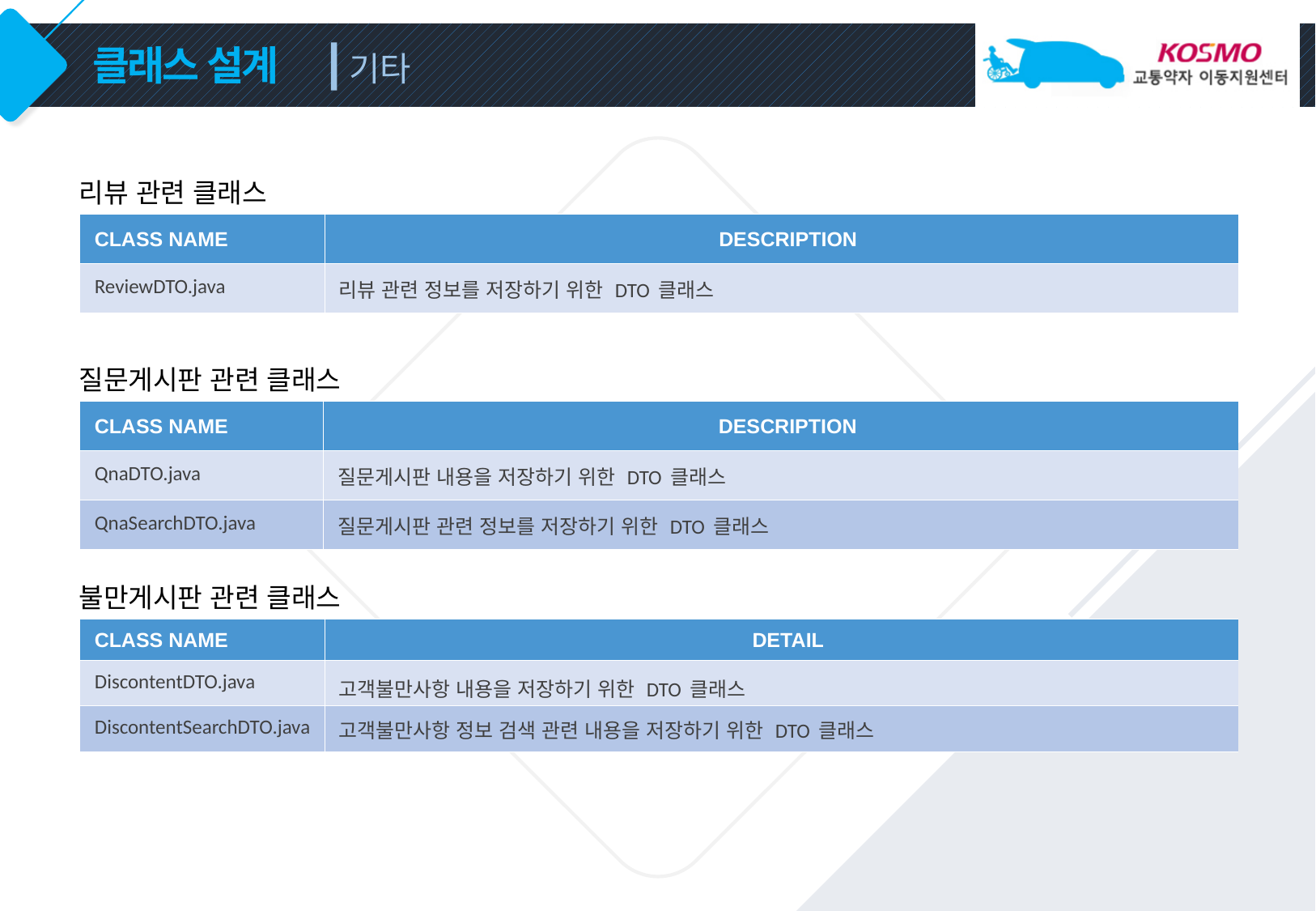

기타

# 클래스 설계

리뷰 관련 클래스
| CLASS NAME | DESCRIPTION |
| --- | --- |
| ReviewDTO.java | 리뷰 관련 정보를 저장하기 위한 DTO 클래스 |
질문게시판 관련 클래스

| CLASS NAME | DESCRIPTION |
| --- | --- |
| QnaDTO.java | 질문게시판 내용을 저장하기 위한 DTO 클래스 |
| QnaSearchDTO.java | 질문게시판 관련 정보를 저장하기 위한 DTO 클래스 |
불만게시판 관련 클래스
| CLASS NAME | DETAIL |
| --- | --- |
| DiscontentDTO.java | 고객불만사항 내용을 저장하기 위한 DTO 클래스 |
| DiscontentSearchDTO.java | 고객불만사항 정보 검색 관련 내용을 저장하기 위한 DTO 클래스 |